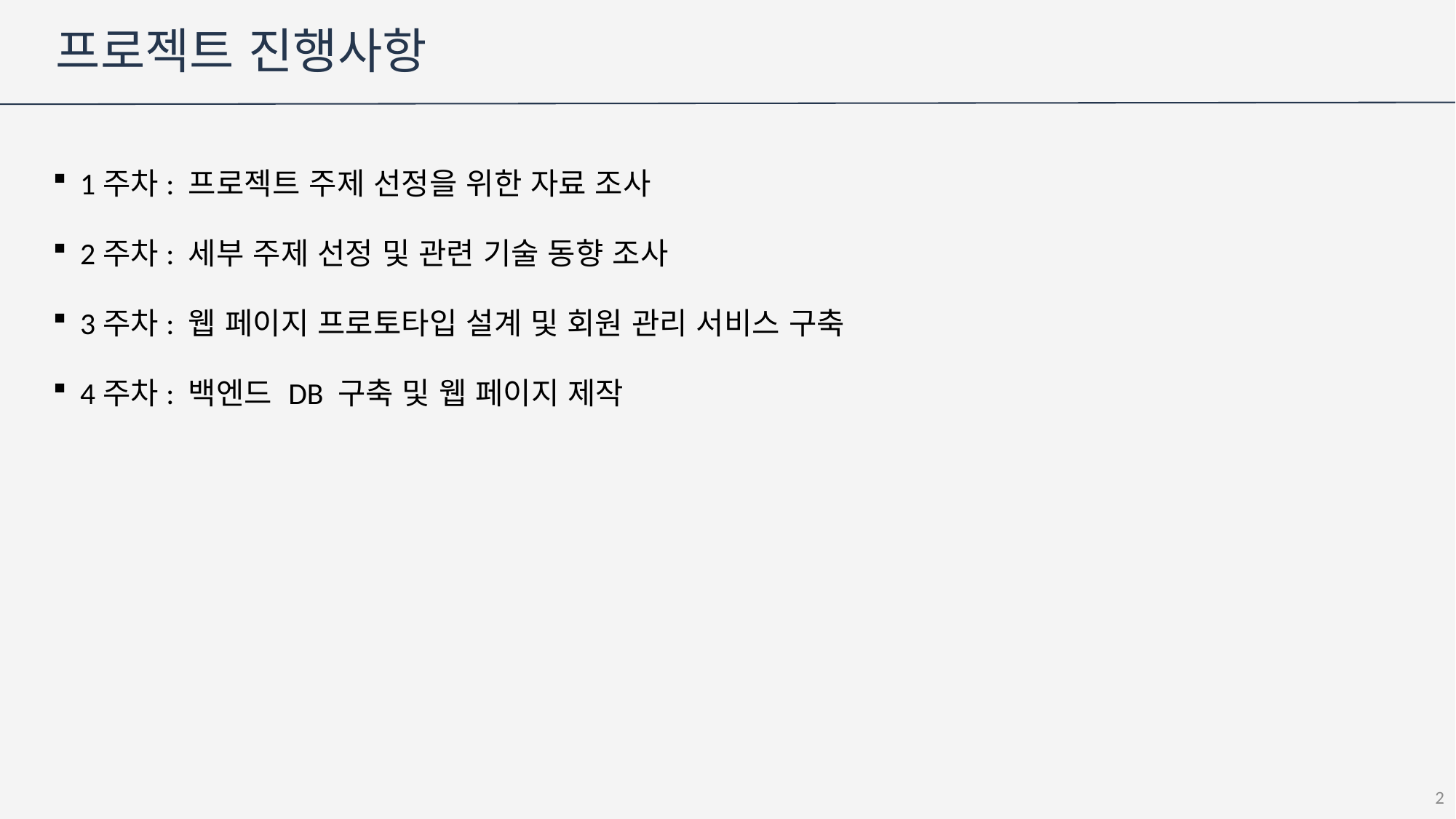

# 프로젝트 진행사항
1주차: 프로젝트 주제 선정을 위한 자료 조사
2주차: 세부 주제 선정 및 관련 기술 동향 조사
3주차: 웹 페이지 프로토타입 설계 및 회원 관리 서비스 구축
4주차: 백엔드 DB 구축 및 웹 페이지 제작
2